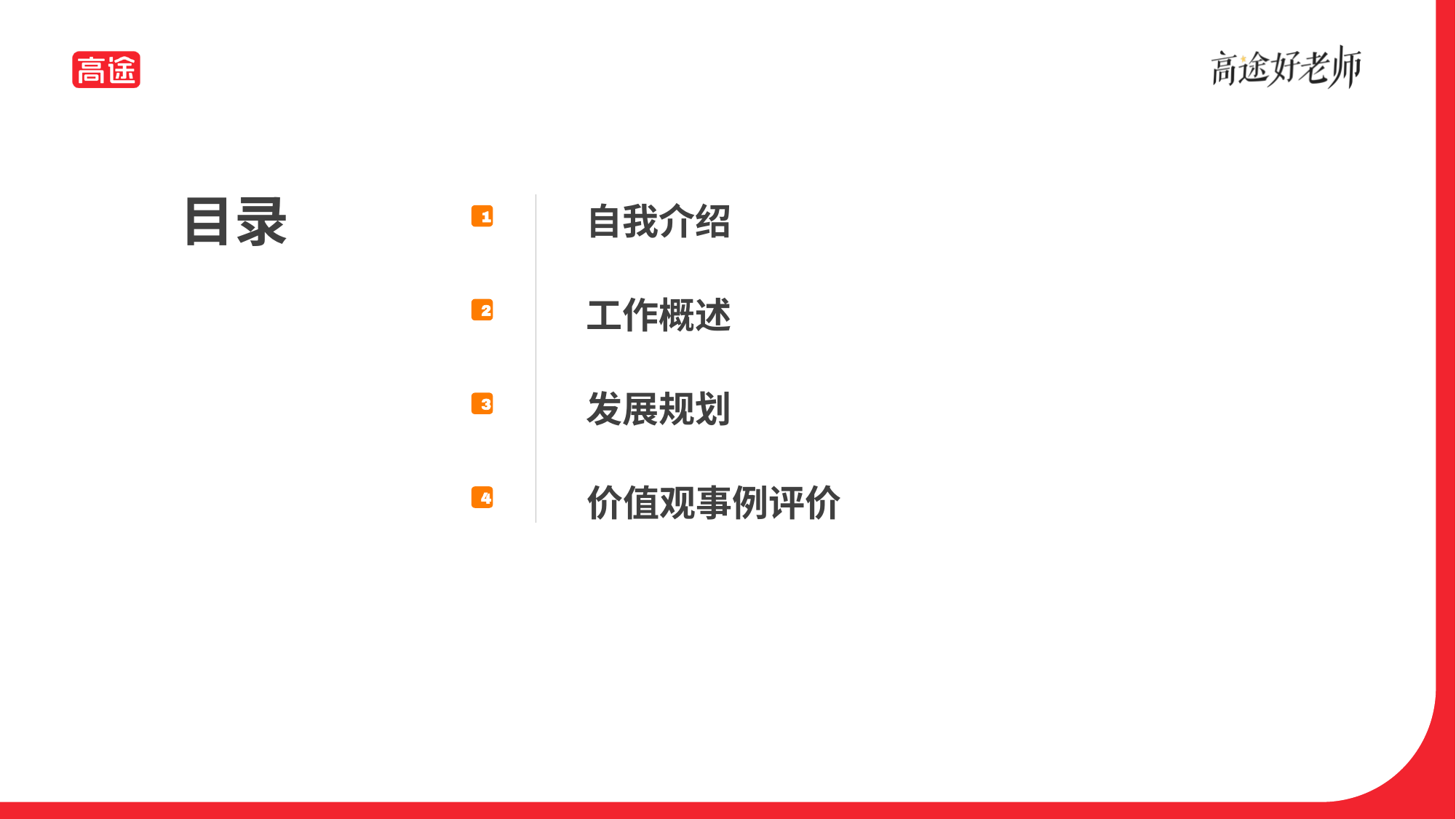

目录
自我介绍
1
工作概述
2
发展规划
3
价值观事例评价
4